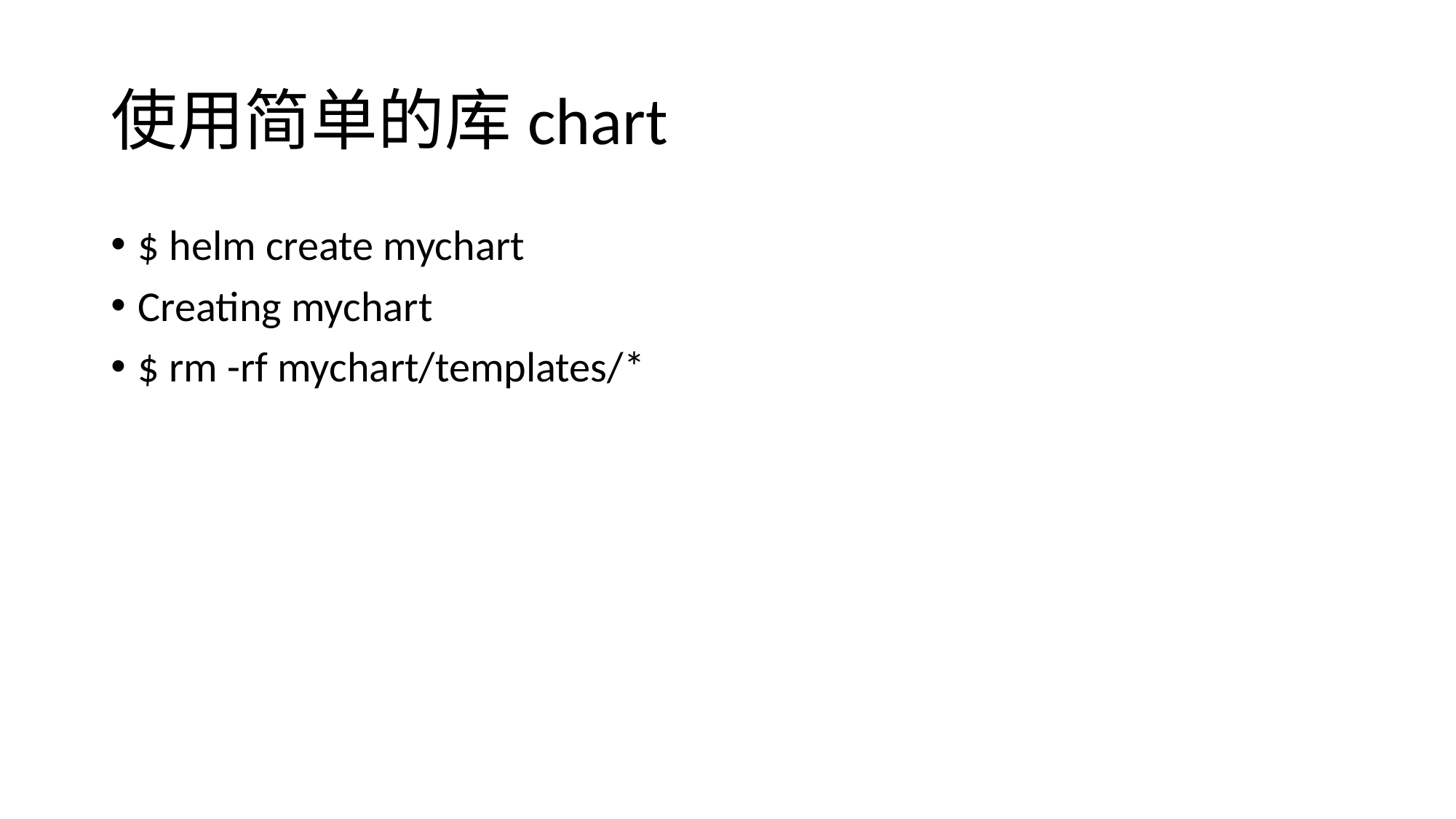

# 使用简单的库chart
$ helm create mychart
Creating mychart
$ rm -rf mychart/templates/*